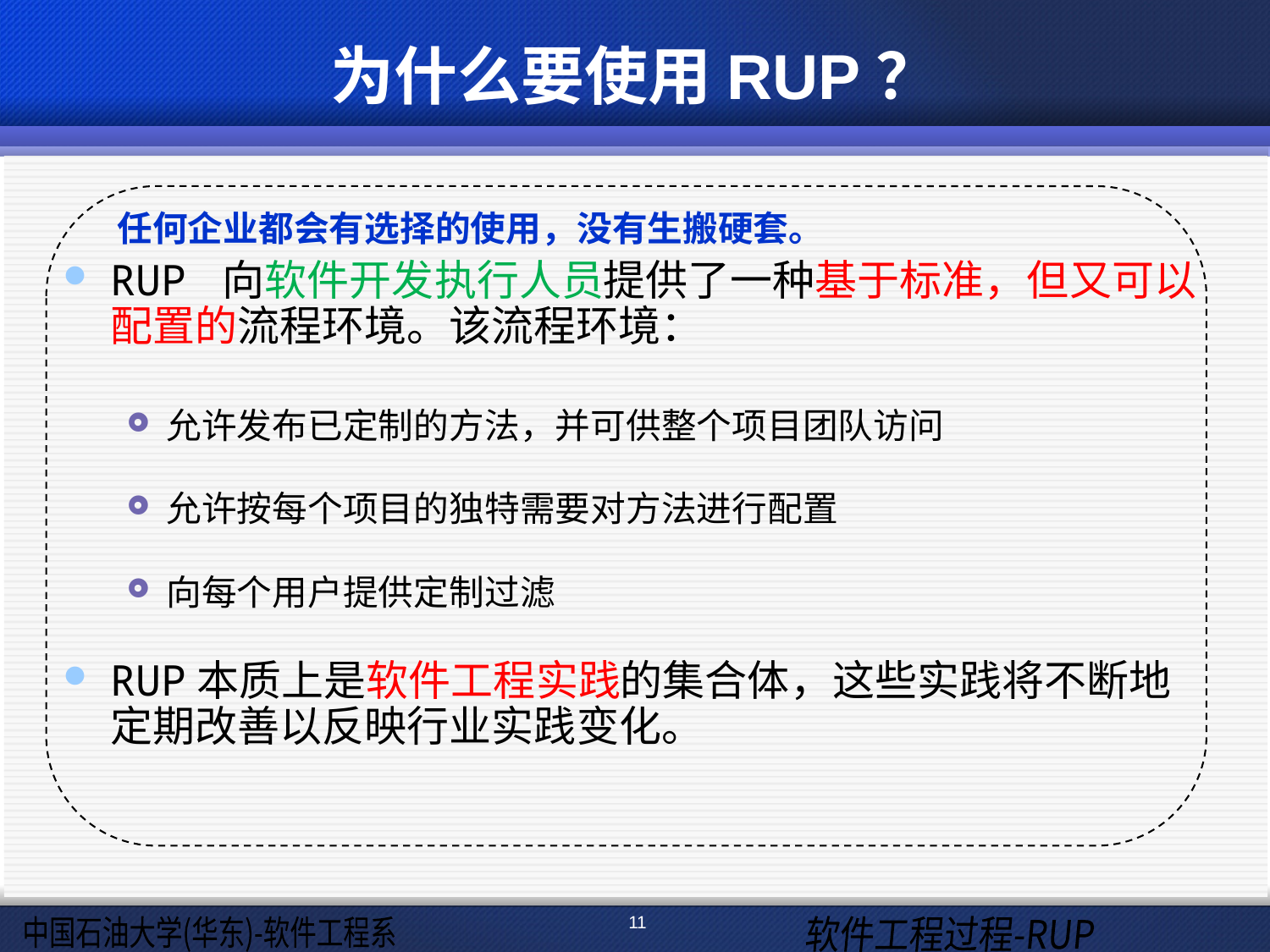

# 为什么要使用RUP？

任何企业都会有选择的使用，没有生搬硬套。
RUP 向软件开发执行人员提供了一种基于标准，但又可以配置的流程环境。该流程环境：
允许发布已定制的方法，并可供整个项目团队访问
允许按每个项目的独特需要对方法进行配置
向每个用户提供定制过滤
RUP本质上是软件工程实践的集合体，这些实践将不断地定期改善以反映行业实践变化。

11